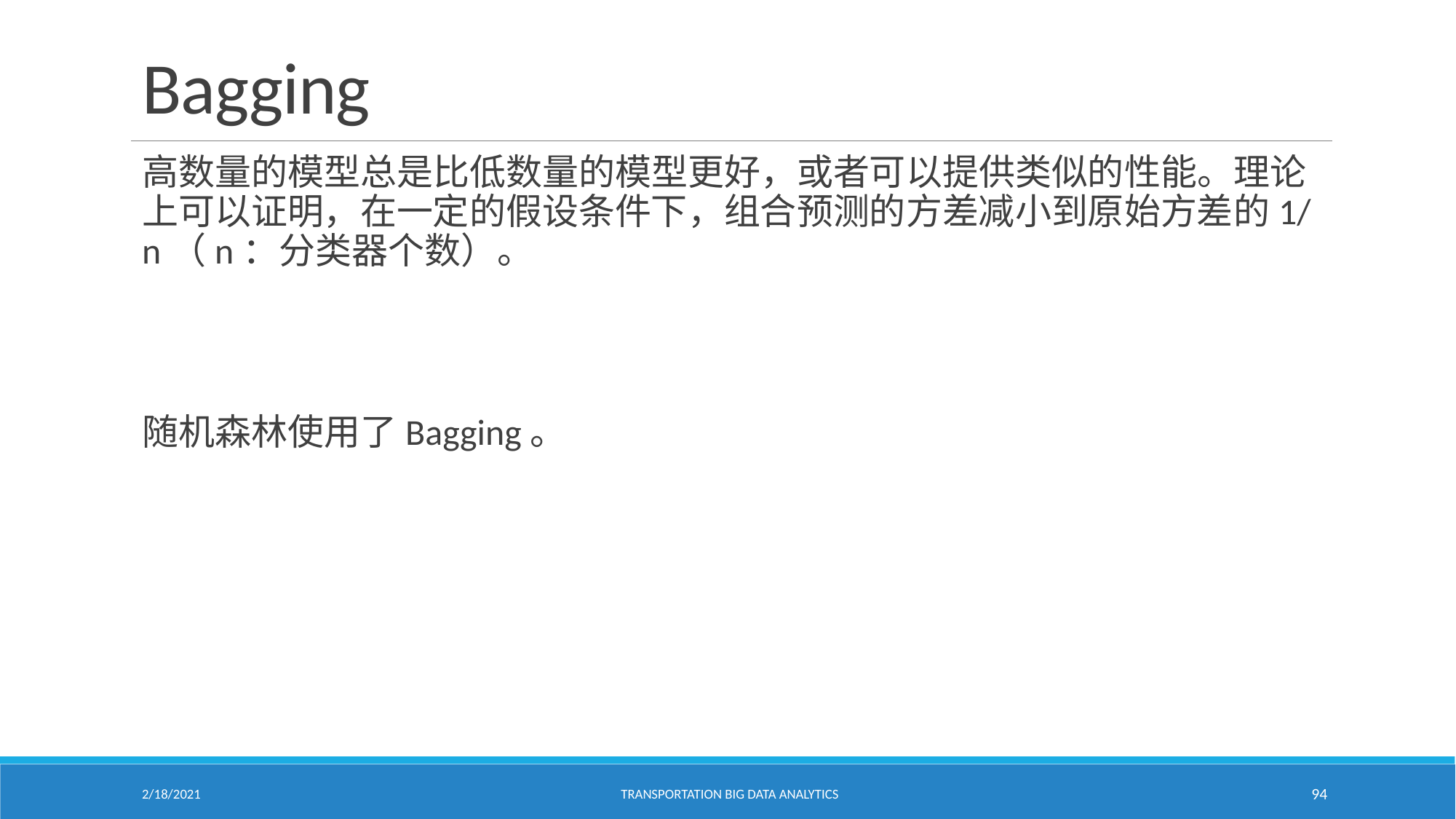

# Bagging
高数量的模型总是比低数量的模型更好，或者可以提供类似的性能。理论上可以证明，在一定的假设条件下，组合预测的方差减小到原始方差的1/n（n：分类器个数）。

随机森林使用了Bagging。

2/18/2021
Transportation Big Data Analytics
94